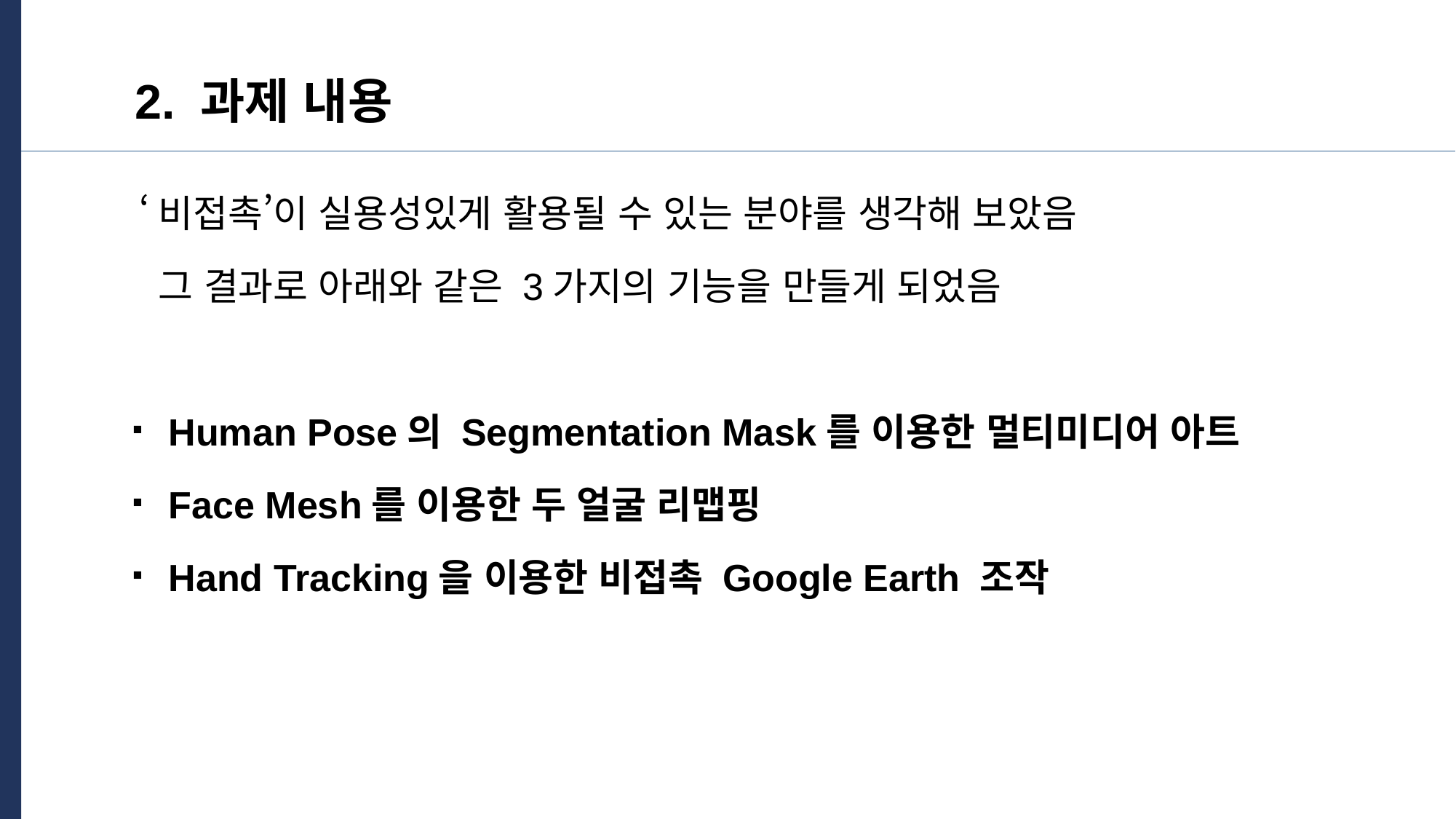

2. 과제 내용
 ‘비접촉’이 실용성있게 활용될 수 있는 분야를 생각해 보았음
  그 결과로 아래와 같은 3가지의 기능을 만들게 되었음

⠂ Human Pose의 Segmentation Mask를 이용한 멀티미디어 아트
⠂ Face Mesh를 이용한 두 얼굴 리맵핑
⠂ Hand Tracking을 이용한 비접촉 Google Earth 조작

5